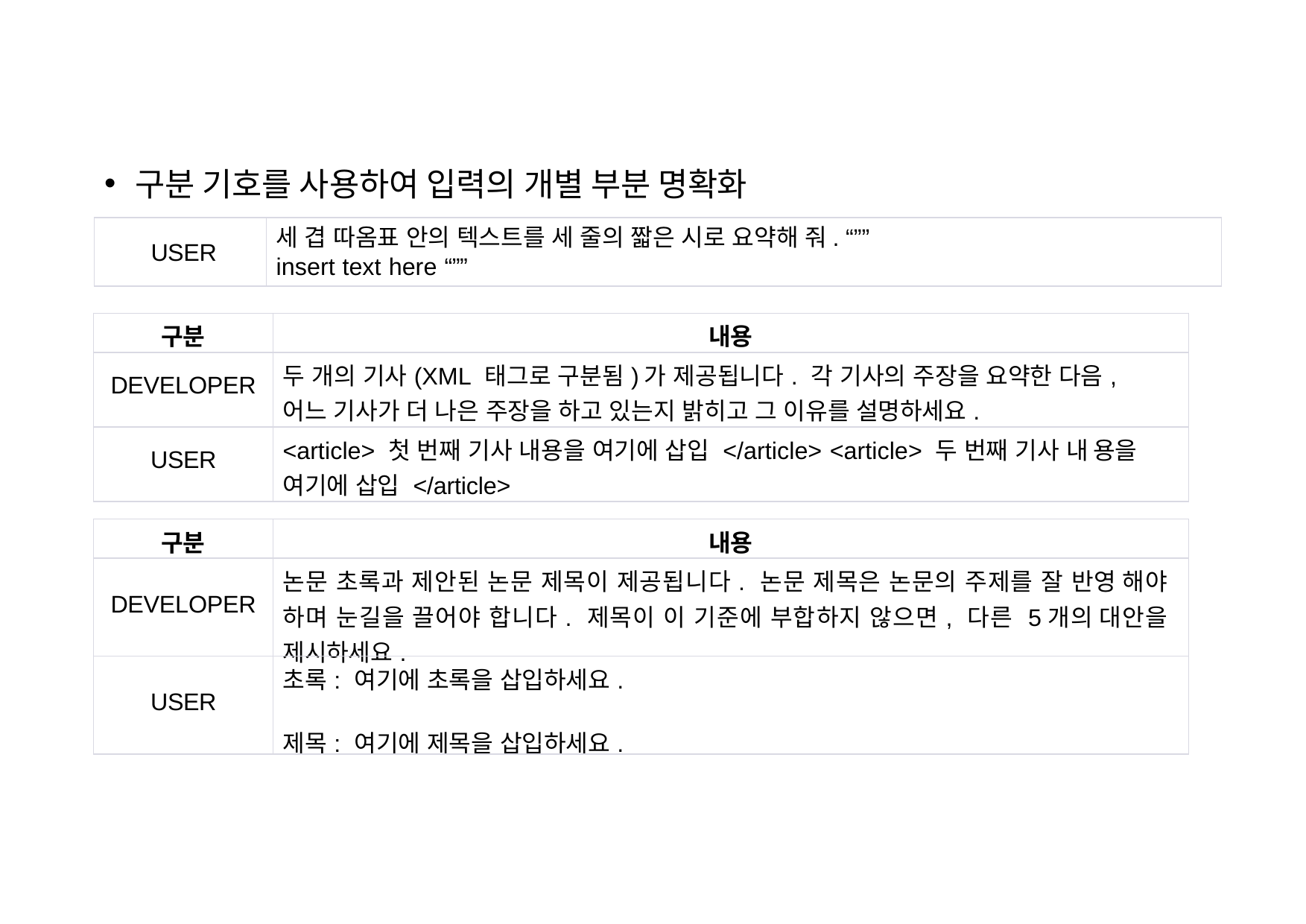

구분 기호를 사용하여 입력의 개별 부분 명확화

세 겹 따옴표 안의 텍스트를 세 줄의 짧은 시로 요약해 줘. “”” insert text here “””
USER
| 구분 | 내용 |
| --- | --- |
| DEVELOPER | 두 개의 기사(XML 태그로 구분됨)가 제공됩니다. 각 기사의 주장을 요약한 다음, 어느 기사가 더 나은 주장을 하고 있는지 밝히고 그 이유를 설명하세요. |
| USER | <article> 첫 번째 기사 내용을 여기에 삽입 </article> <article> 두 번째 기사 내 용을 여기에 삽입 </article> |
| 구분 | 내용 |
| --- | --- |
| DEVELOPER | 논문 초록과 제안된 논문 제목이 제공됩니다. 논문 제목은 논문의 주제를 잘 반영 해야 하며 눈길을 끌어야 합니다. 제목이 이 기준에 부합하지 않으면, 다른 5개의 대안을 제시하세요. |
| USER | 초록: 여기에 초록을 삽입하세요. 제목: 여기에 제목을 삽입하세요. |